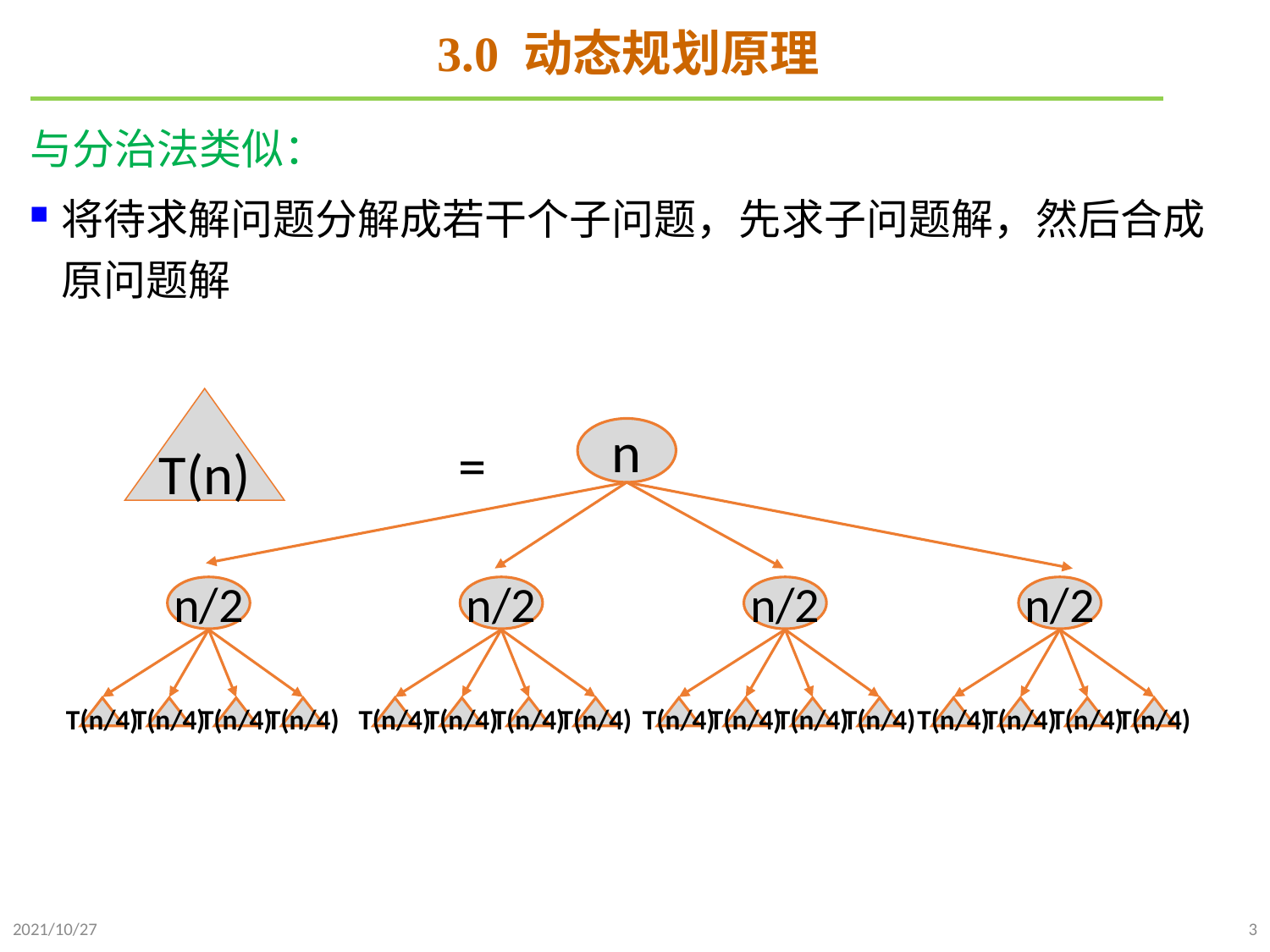

# 3.0 动态规划原理
与分治法类似：
将待求解问题分解成若干个子问题，先求子问题解，然后合成原问题解

T(n)
n
=
n/2
T(n/4)
T(n/4)
T(n/4)
T(n/4)
n/2
T(n/4)
T(n/4)
T(n/4)
T(n/4)
n/2
T(n/4)
T(n/4)
T(n/4)
T(n/4)
n/2
T(n/4)
T(n/4)
T(n/4)
T(n/4)

2021/10/27
3